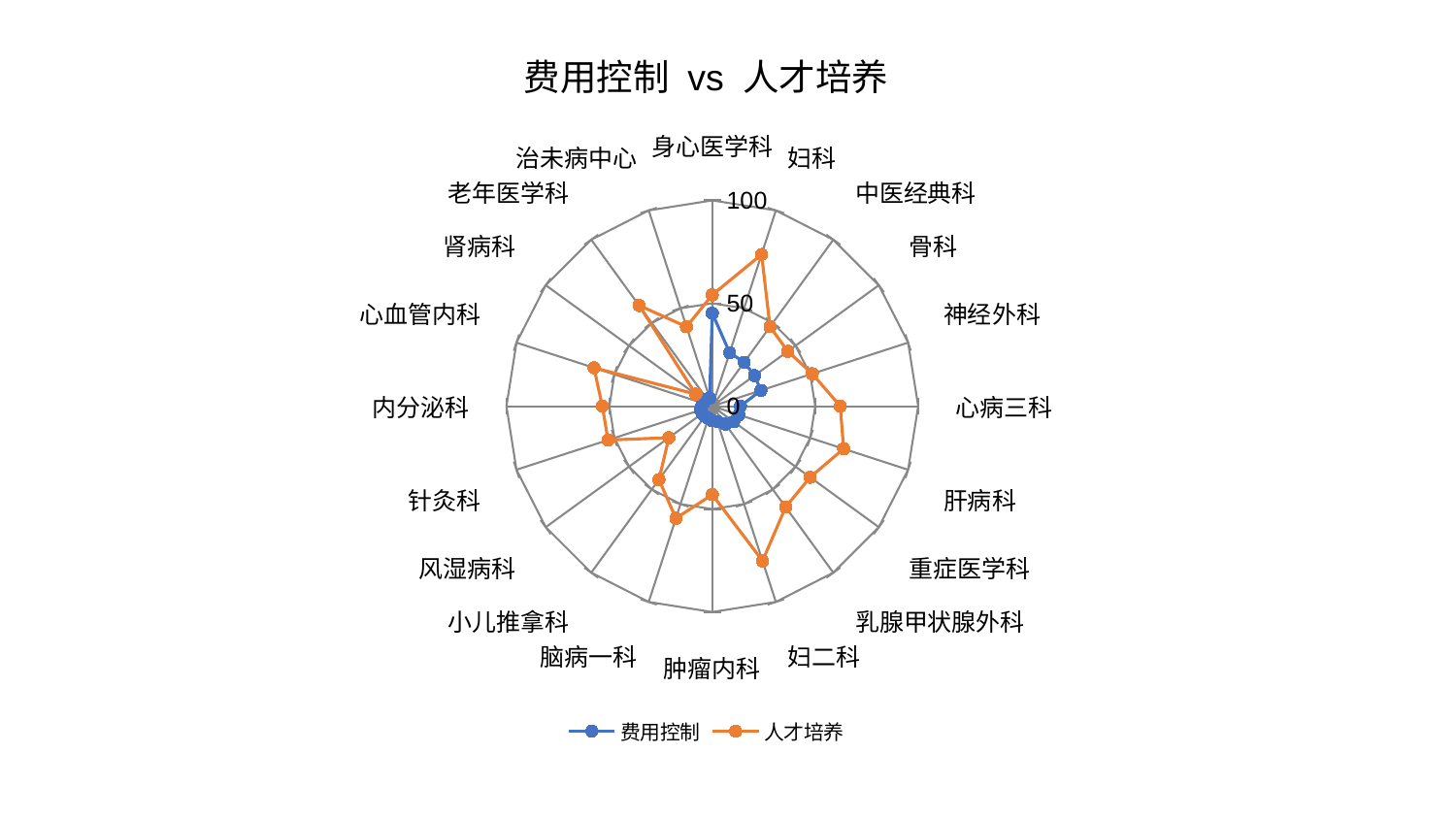

### Chart: 费用控制 vs 人才培养

| Category | 费用控制 | 人才培养 |
|---|---|---|
| 身心医学科 | 45.17629761421839 | 54.0857261154427 |
| 妇科 | 27.34434328679543 | 77.53442164276623 |
| 中医经典科 | 26.408670884189004 | 47.695568130149404 |
| 骨科 | 25.376960121205887 | 45.38426912019627 |
| 神经外科 | 24.83476614312212 | 51.04100260297287 |
| 心病三科 | 13.67336197035811 | 62.176731664519316 |
| 肝病科 | 13.573615917954216 | 67.06453046708074 |
| 重症医学科 | 12.8677991662287 | 58.76799040812643 |
| 乳腺甲状腺外科 | 10.805262853481763 | 60.60975163883234 |
| 妇二科 | 7.813692595024088 | 79.01442136709379 |
| 肿瘤内科 | 7.0141751322015855 | 43.00419158858055 |
| 脑病一科 | 6.205825193457 | 57.299552040179286 |
| 小儿推拿科 | 6.151098068702409 | 44.07805191171454 |
| 风湿病科 | 6.097835619524662 | 26.073924349328795 |
| 针灸科 | 6.068621555145905 | 53.268966957779725 |
| 内分泌科 | 5.143312197418549 | 53.42054597707272 |
| 心血管内科 | 4.575179573503635 | 60.425498455976474 |
| 肾病科 | 4.4559766557978655 | 9.942244772465935 |
| 老年医学科 | 4.388363427500371 | 60.5126042190012 |
| 治未病中心 | 4.1505047330107985 | 40.57905691654216 |
48